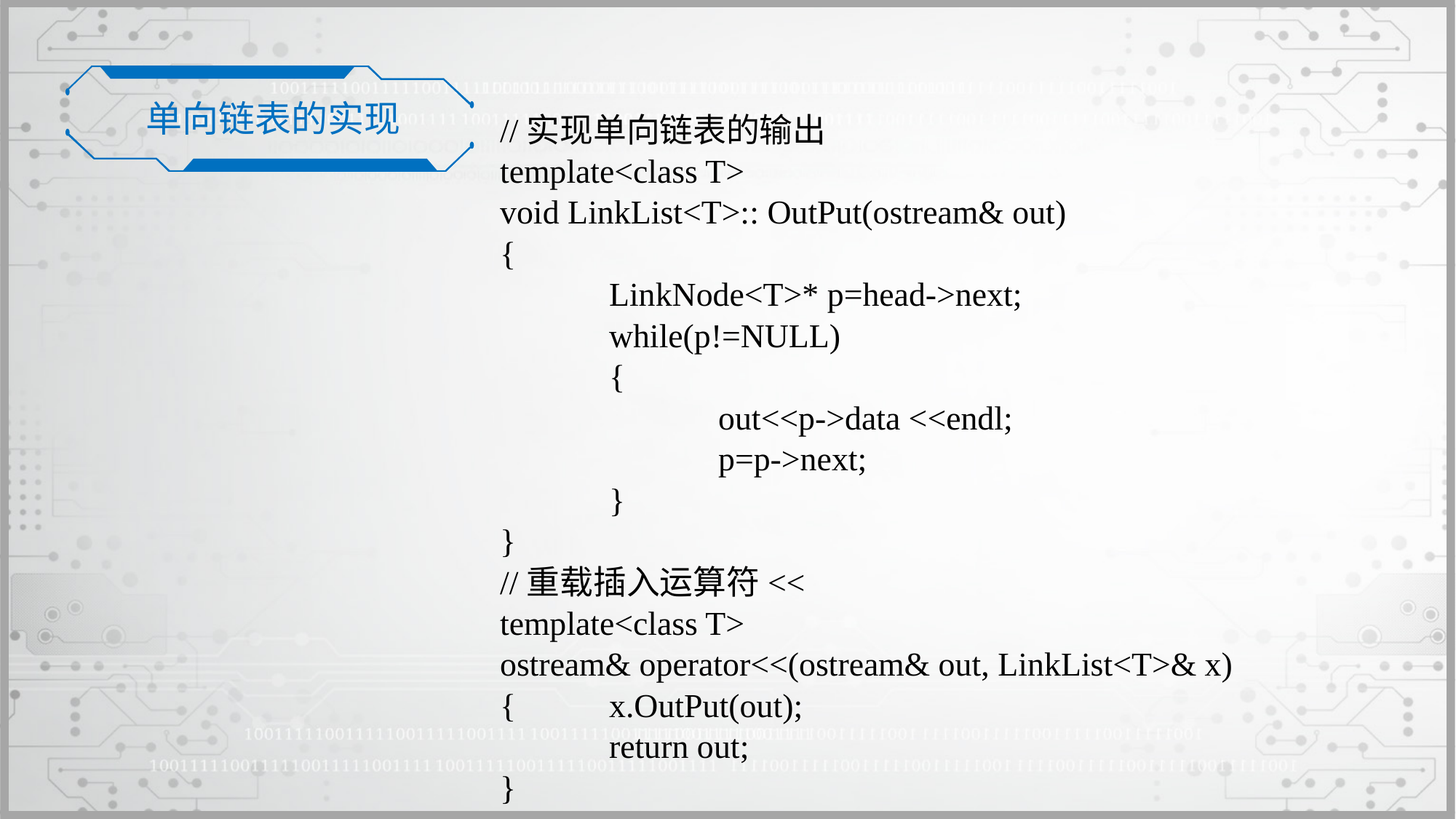

单向链表的实现
//实现单向链表的输出
template<class T>
void LinkList<T>:: OutPut(ostream& out)
{
	LinkNode<T>* p=head->next;
	while(p!=NULL)
	{
		out<<p->data <<endl;
		p=p->next;
	}
}
//重载插入运算符<<
template<class T>
ostream& operator<<(ostream& out, LinkList<T>& x)
{	x.OutPut(out);
	return out;
}